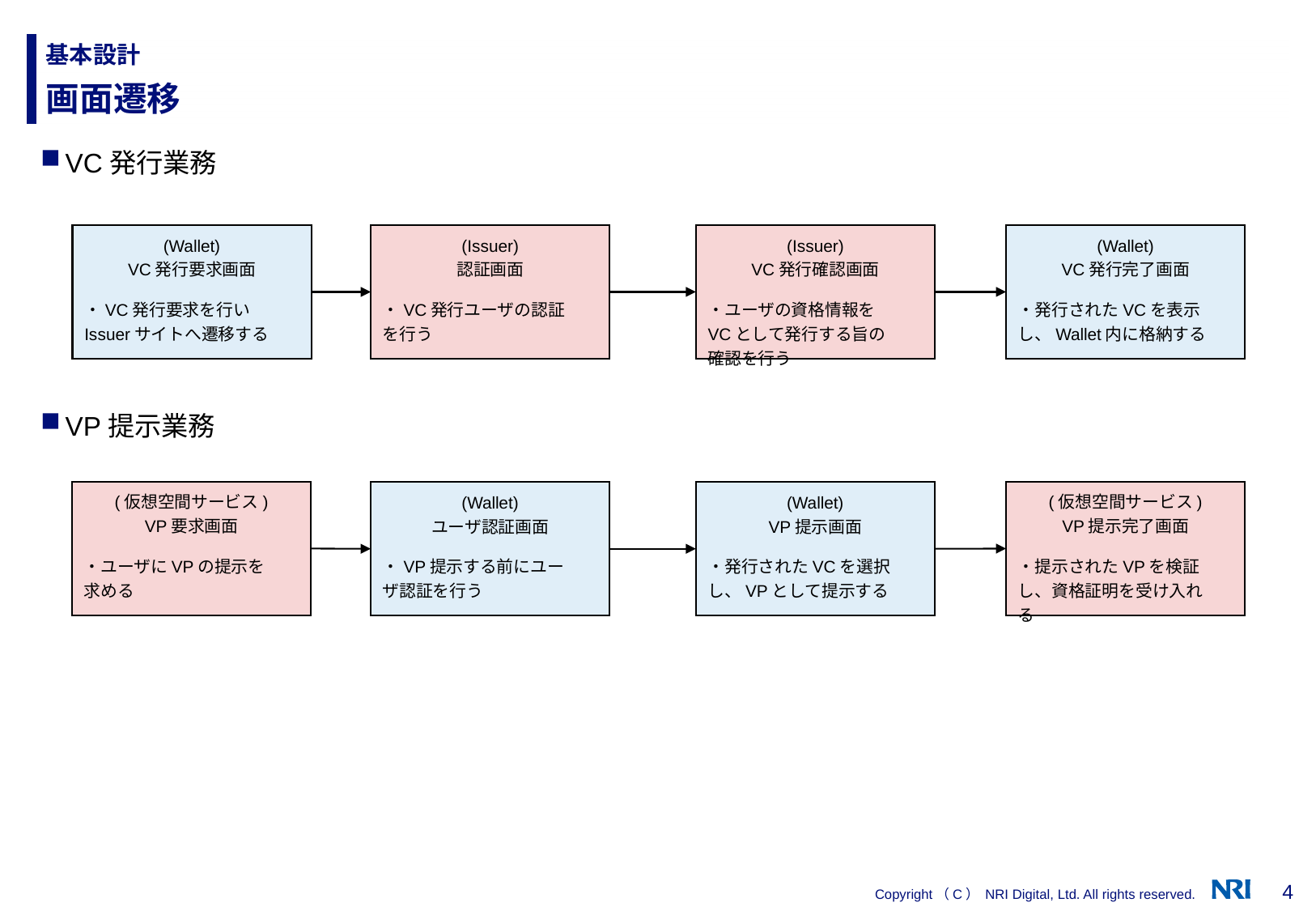

# 基本設計
画面遷移
VC発行業務

VP提示業務

(Wallet)
VC発行要求画面

(Issuer)
認証画面

(Issuer)
VC発行確認画面

(Wallet)
VC発行完了画面
・VC発行要求を行いIssuerサイトへ遷移する
・VC発行ユーザの認証を行う
・ユーザの資格情報をVCとして発行する旨の確認を行う
・発行されたVCを表示し、Wallet内に格納する

(仮想空間サービス)
VP要求画面

(仮想空間サービス)
VP提示完了画面

(Wallet)
ユーザ認証画面

(Wallet)
VP提示画面
・ユーザにVPの提示を求める
・提示されたVPを検証し、資格証明を受け入れる
・VP提示する前にユーザ認証を行う
・発行されたVCを選択し、VPとして提示する